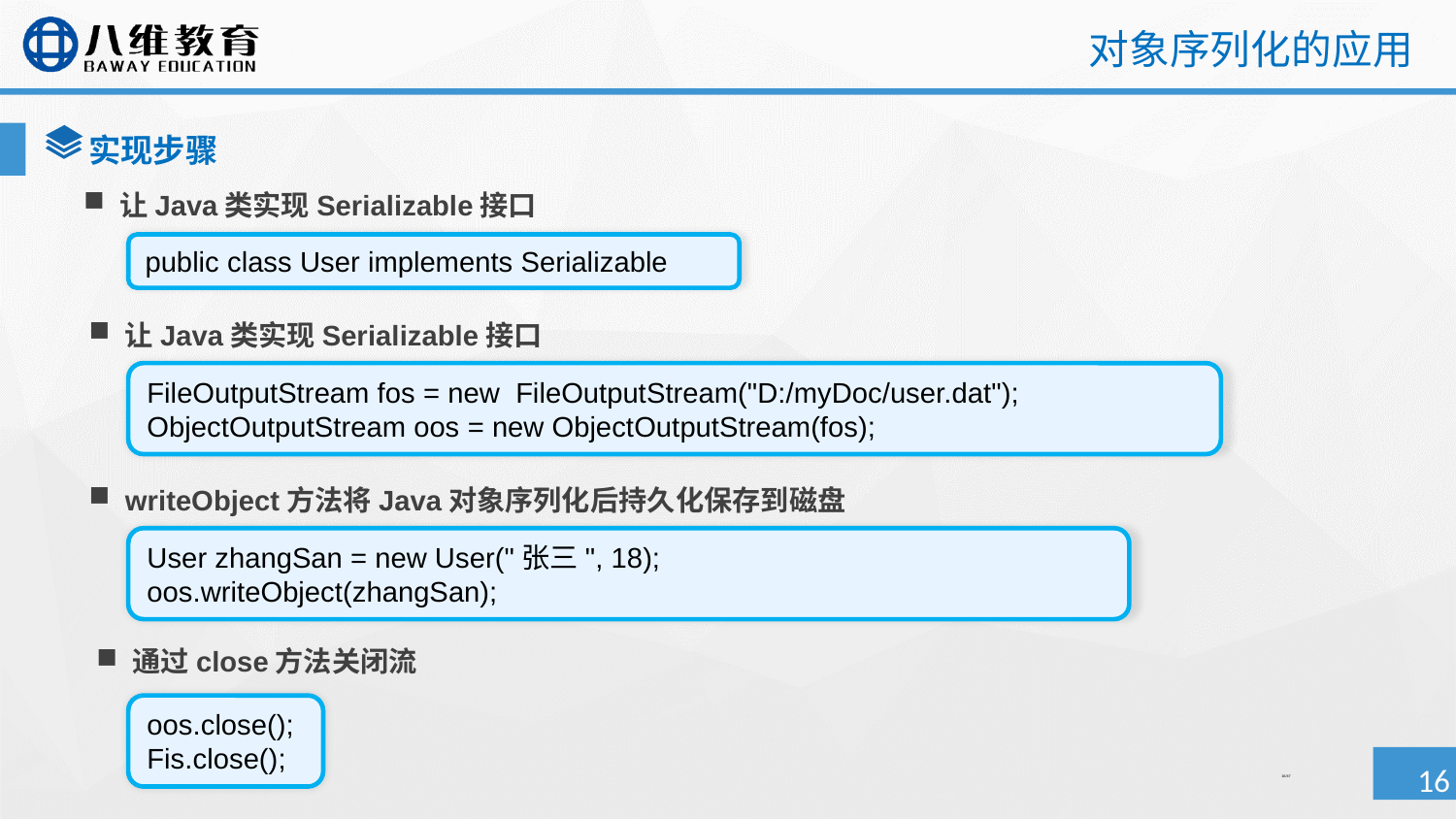

# 对象序列化的应用
实现步骤

让Java类实现Serializable接口
public class User implements Serializable
让Java类实现Serializable接口
FileOutputStream fos = new  FileOutputStream("D:/myDoc/user.dat");
ObjectOutputStream oos = new ObjectOutputStream(fos);
writeObject方法将Java对象序列化后持久化保存到磁盘
User zhangSan = new User("张三", 18);
oos.writeObject(zhangSan);
通过close方法关闭流
oos.close();
Fis.close();
16/47